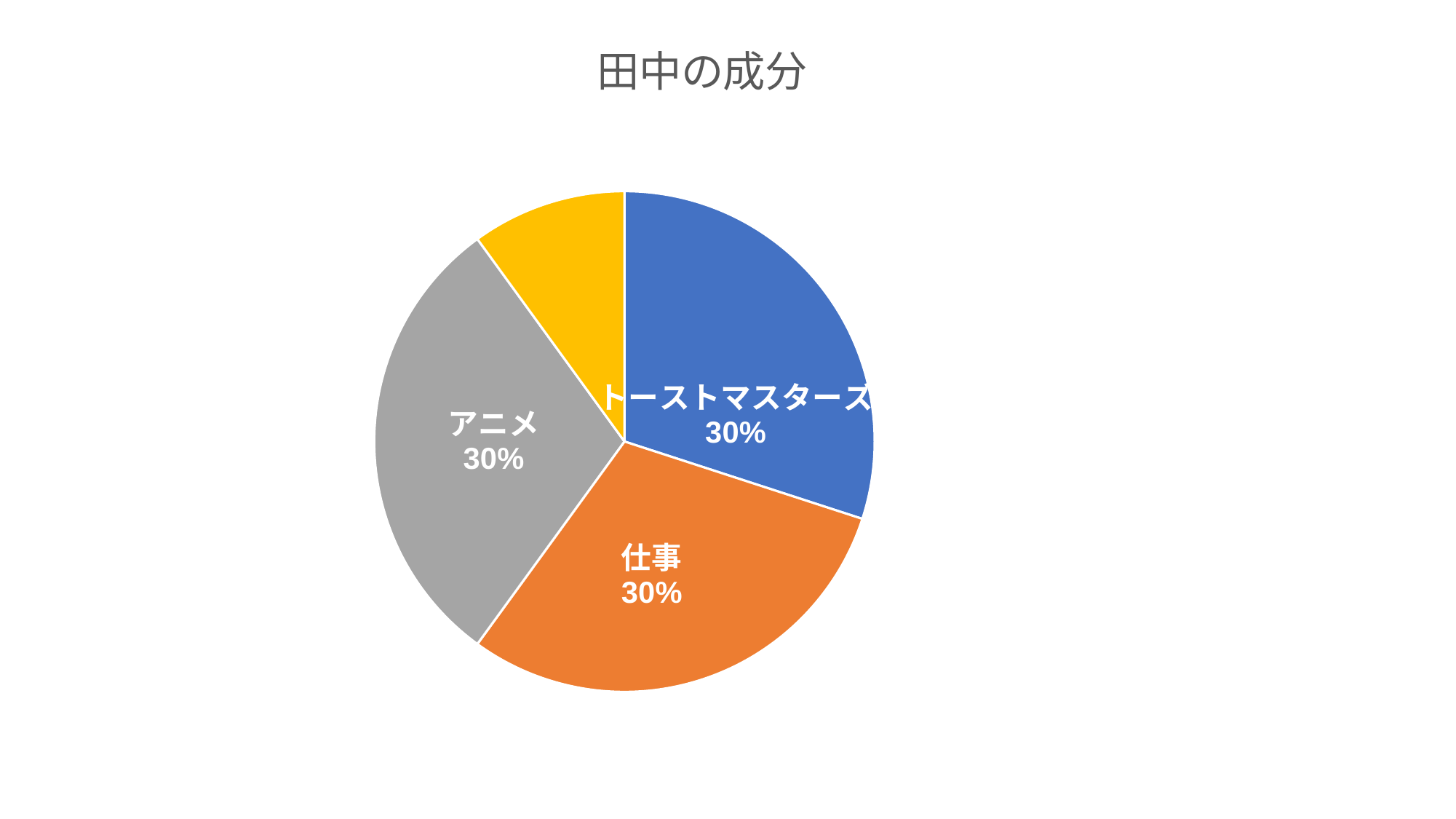

### Chart:

| Category | 田中の成分 |
|---|---|
| トーストマスターズ | 30.0 |
| 仕事 | 30.0 |
| アニメ | 30.0 |
| その他 | 10.0 |